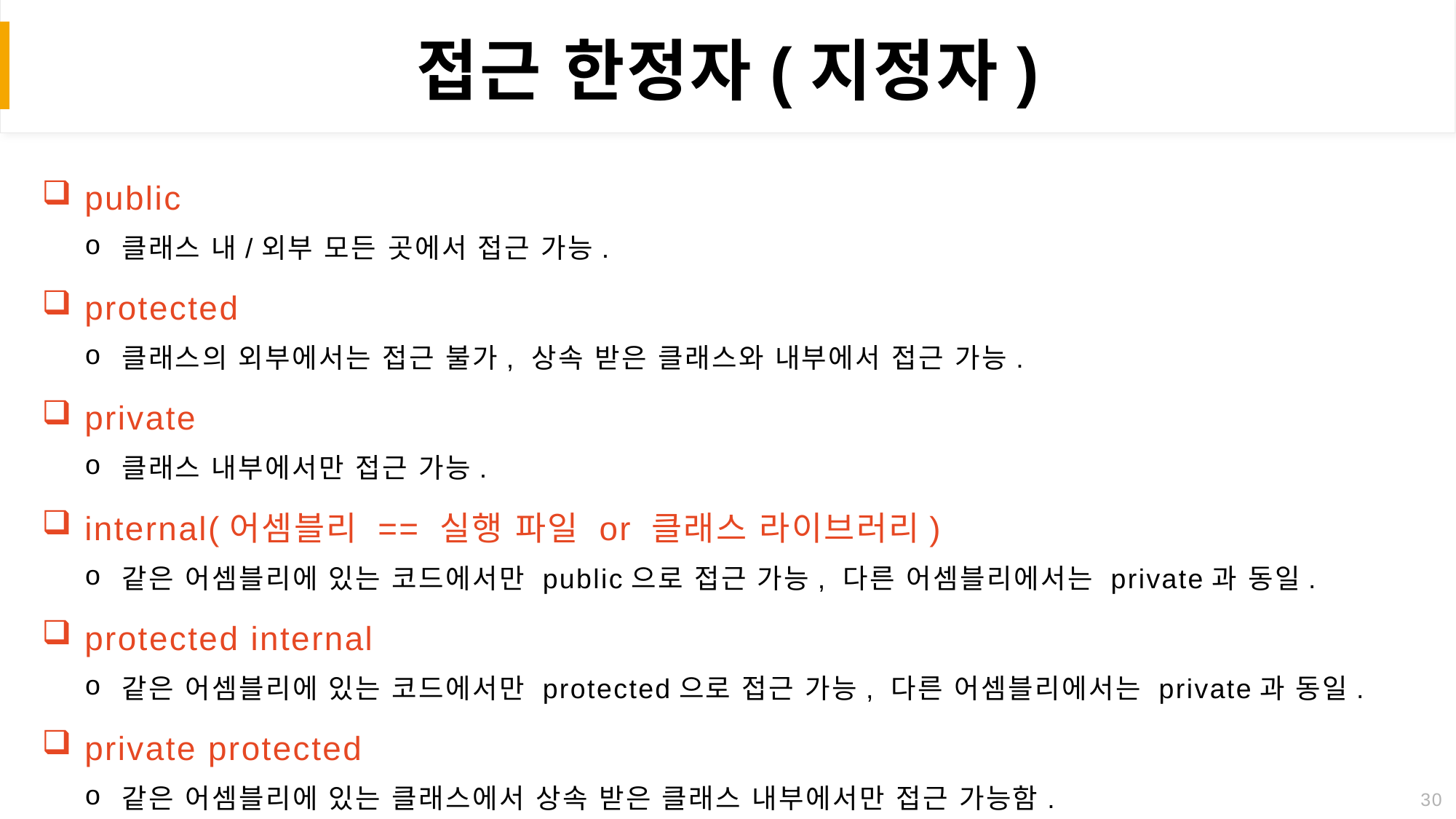

# 접근 한정자(지정자)
public
클래스 내/외부 모든 곳에서 접근 가능.
protected
클래스의 외부에서는 접근 불가, 상속 받은 클래스와 내부에서 접근 가능.
private
클래스 내부에서만 접근 가능.
internal(어셈블리 == 실행 파일 or 클래스 라이브러리)
같은 어셈블리에 있는 코드에서만 public으로 접근 가능, 다른 어셈블리에서는 private과 동일.
protected internal
같은 어셈블리에 있는 코드에서만 protected으로 접근 가능, 다른 어셈블리에서는 private과 동일.
private protected
같은 어셈블리에 있는 클래스에서 상속 받은 클래스 내부에서만 접근 가능함.
30